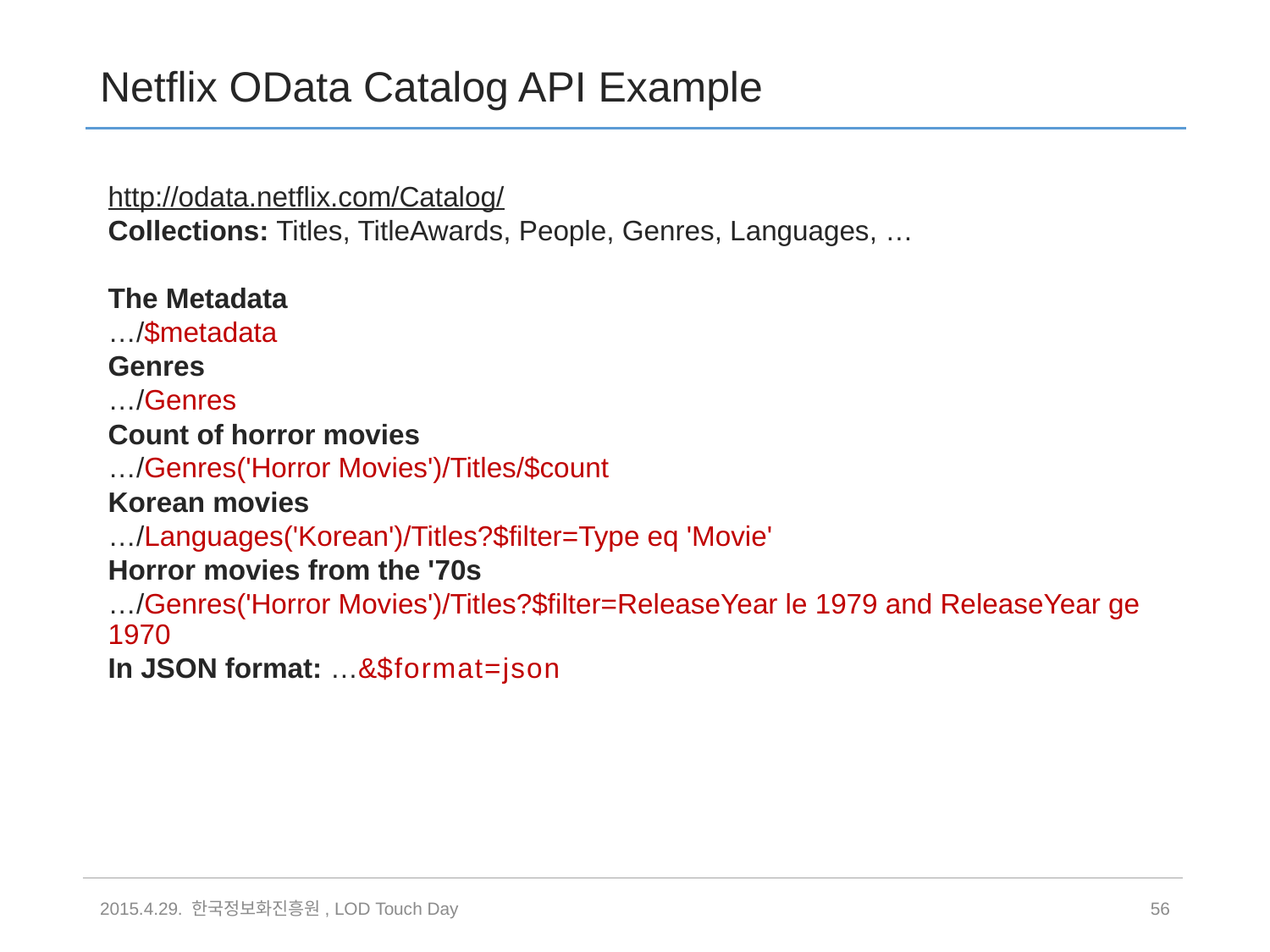

# Netflix OData Catalog API Example
http://odata.netflix.com/Catalog/
Collections: Titles, TitleAwards, People, Genres, Languages, …

The Metadata
…/$metadata
Genres
…/Genres
Count of horror movies
…/Genres('Horror Movies')/Titles/$count
Korean movies
…/Languages('Korean')/Titles?$filter=Type eq 'Movie'
Horror movies from the '70s
…/Genres('Horror Movies')/Titles?$filter=ReleaseYear le 1979 and ReleaseYear ge 1970
In JSON format: …&$format=json
2015.4.29. 한국정보화진흥원, LOD Touch Day
56